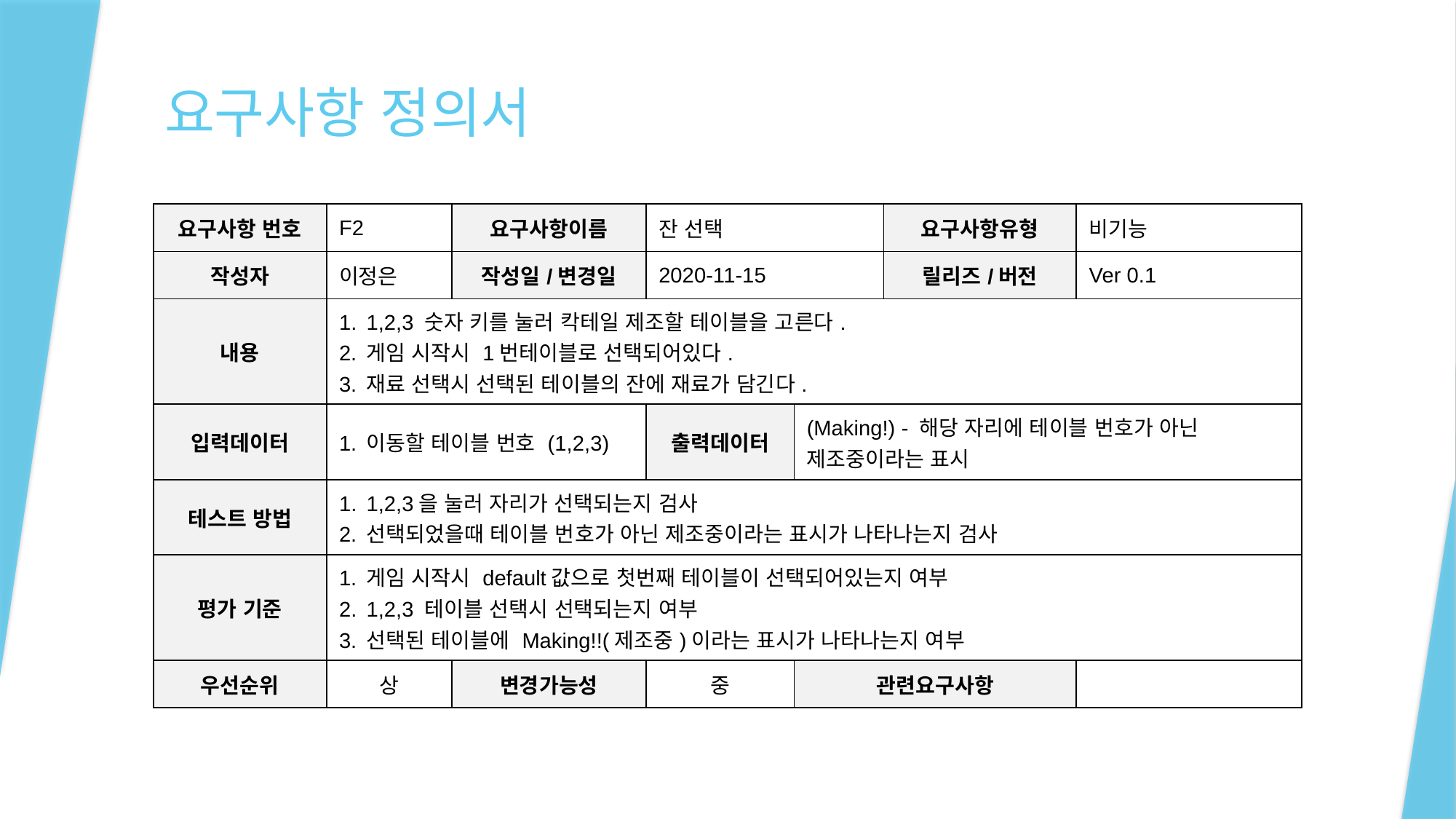

# 요구사항 정의서
| 요구사항 번호 | F2 | 요구사항이름 | 잔 선택 | 요구사항유형 | 요구사항유형 | 비기능 |
| --- | --- | --- | --- | --- | --- | --- |
| 작성자 | 이정은 | 작성일/변경일 | 2020-11-15 | 릴리즈/버전 | 릴리즈/버전 | Ver 0.1 |
| 내용 | 1,2,3 숫자 키를 눌러 칵테일 제조할 테이블을 고른다. 게임 시작시 1번테이블로 선택되어있다. 재료 선택시 선택된 테이블의 잔에 재료가 담긴다. |  |  |  |  |  |
| 입력데이터 | 이동할 테이블 번호 (1,2,3) |  | 출력데이터 | (Making!) - 해당 자리에 테이블 번호가 아닌 제조중이라는 표시 |  |  |
| 테스트 방법 | 1,2,3을 눌러 자리가 선택되는지 검사 선택되었을때 테이블 번호가 아닌 제조중이라는 표시가 나타나는지 검사 |  |  |  |  |  |
| 평가 기준 | 게임 시작시 default값으로 첫번째 테이블이 선택되어있는지 여부 1,2,3 테이블 선택시 선택되는지 여부 선택된 테이블에 Making!!(제조중)이라는 표시가 나타나는지 여부 |  |  |  |  |  |
| 우선순위 | 상 | 변경가능성 | 중 | 관련요구사항 |  |  |